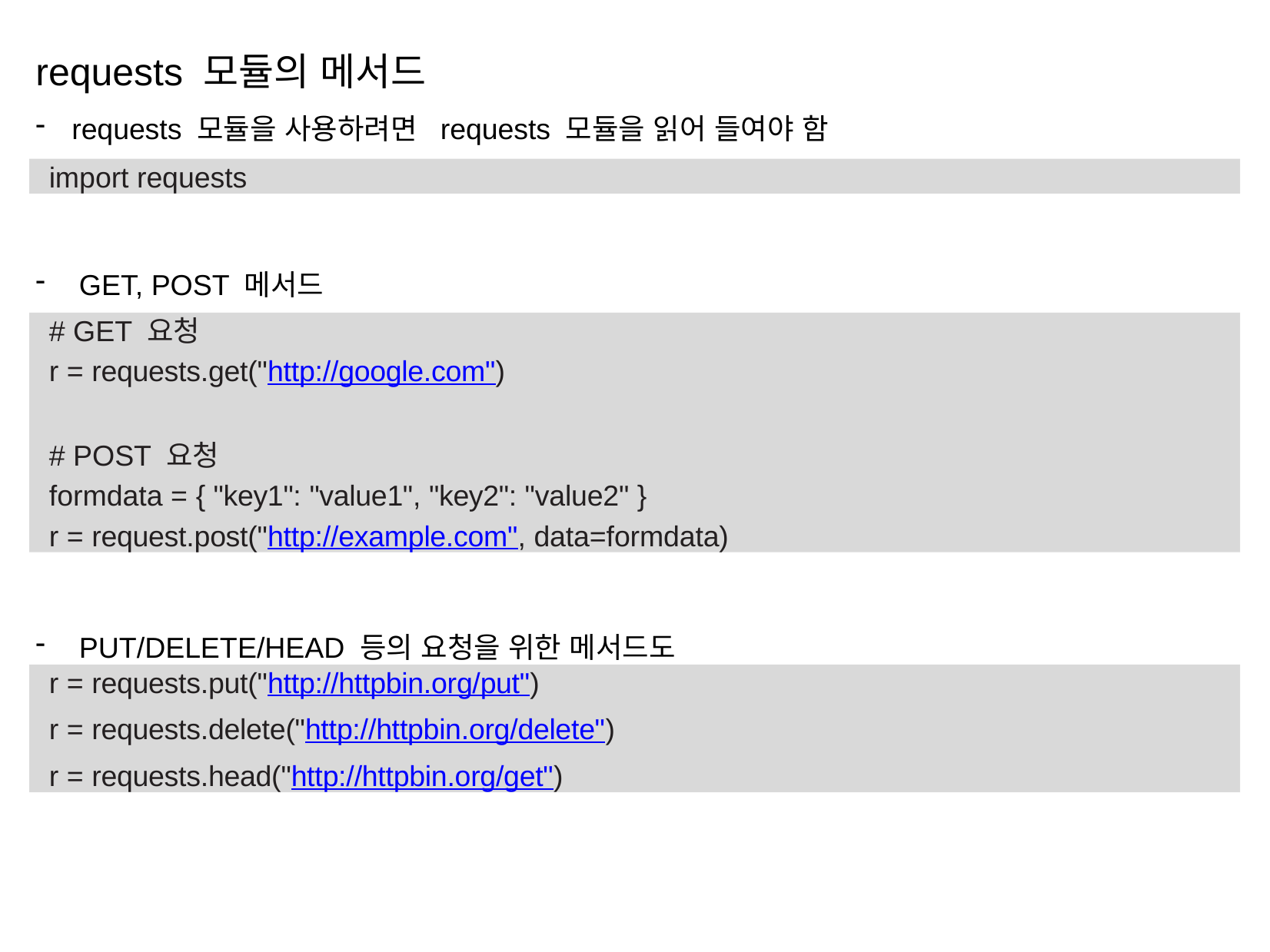

requests 모듈의 메서드
requests 모듈을 사용하려면  requests 모듈을 읽어 들여야 함

GET, POST 메서드

PUT/DELETE/HEAD 등의 요청을 위한 메서드도

import requests
# GET 요청
r = requests.get("http://google.com")

# POST 요청
formdata = { "key1": "value1", "key2": "value2" }
r = request.post("http://example.com", data=formdata)
r = requests.put("http://httpbin.org/put")
r = requests.delete("http://httpbin.org/delete")
r = requests.head("http://httpbin.org/get")